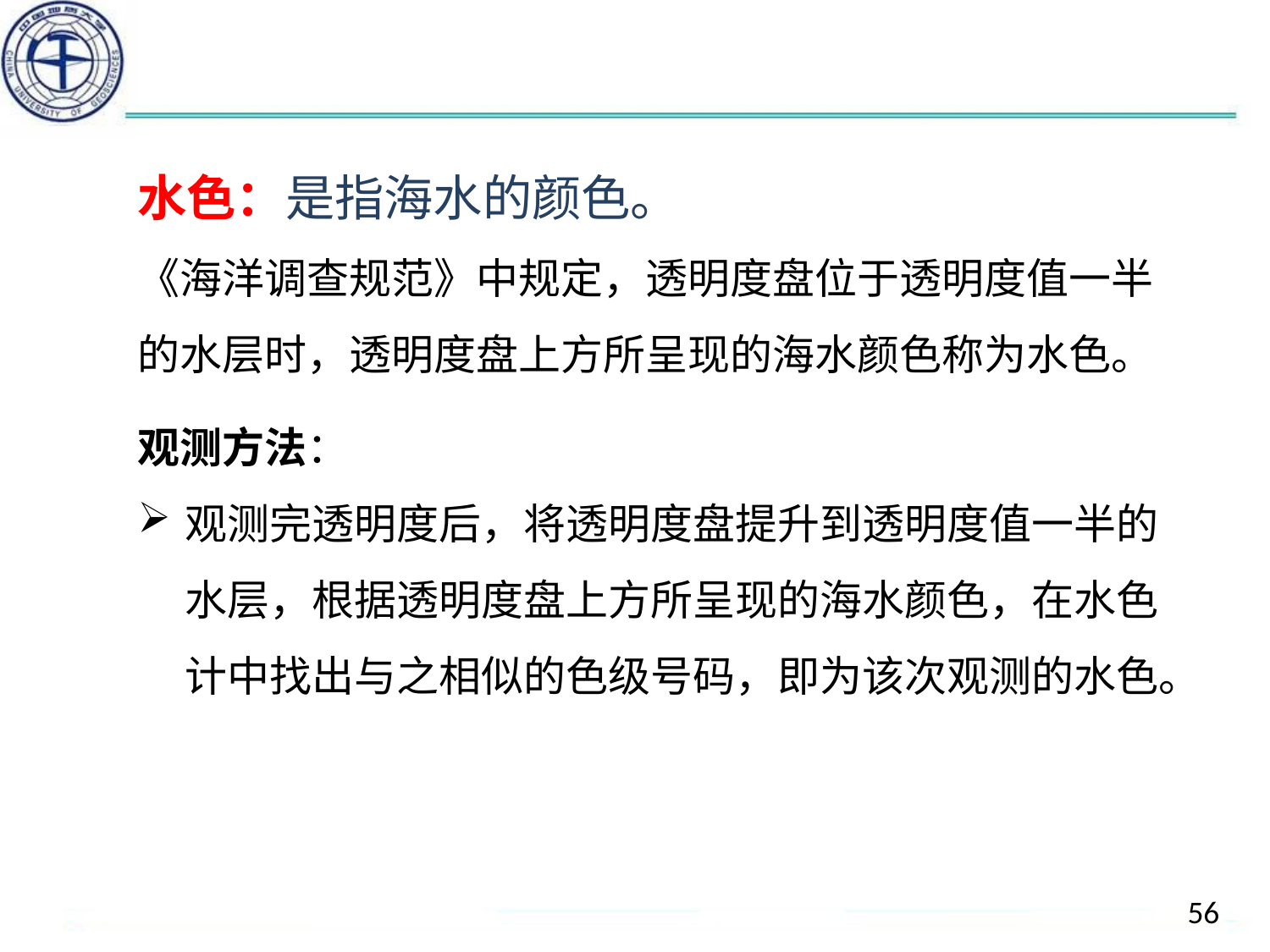

#
水色：是指海水的颜色。
《海洋调查规范》中规定，透明度盘位于透明度值一半的水层时，透明度盘上方所呈现的海水颜色称为水色。
观测方法：
观测完透明度后，将透明度盘提升到透明度值一半的水层，根据透明度盘上方所呈现的海水颜色，在水色计中找出与之相似的色级号码，即为该次观测的水色。
56